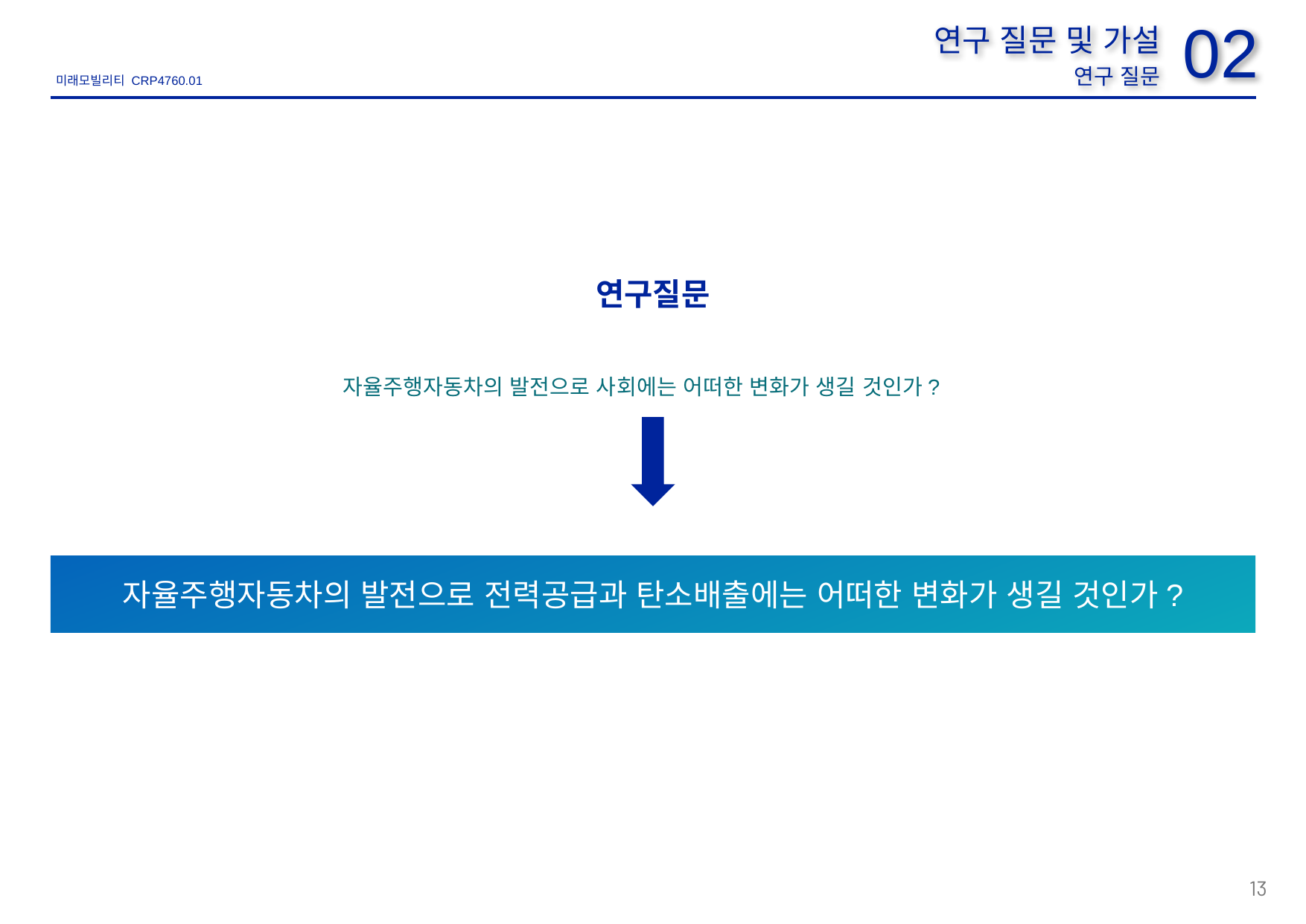

사진 대상지가 아닌 검토범위가 들어간 사진으로 교체
02
연구 질문 및 가설
연구 질문
연구질문
자율주행자동차의 발전으로 사회에는 어떠한 변화가 생길 것인가?

자율주행자동차의 발전으로 전력공급과 탄소배출에는 어떠한 변화가 생길 것인가?
13